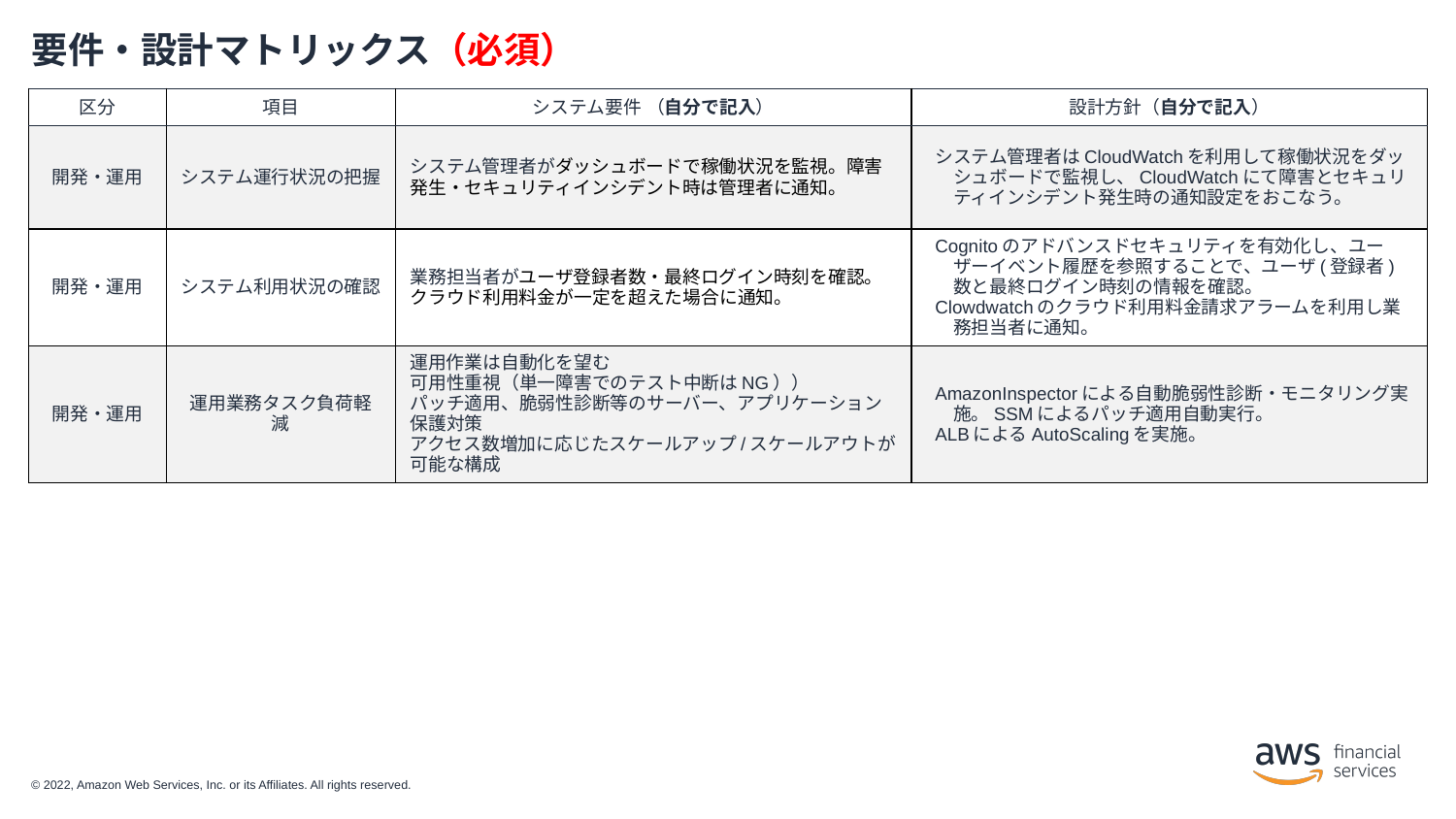

# 要件・設計マトリックス（必須）
| 区分 | 項目 | システム要件 （自分で記入） | 設計方針（自分で記入） |
| --- | --- | --- | --- |
| 開発・運用 | システム運行状況の把握 | システム管理者がダッシュボードで稼働状況を監視。障害発生・セキュリティインシデント時は管理者に通知。 | システム管理者はCloudWatchを利用して稼働状況をダッシュボードで監視し、CloudWatchにて障害とセキュリティインシデント発生時の通知設定をおこなう。 |
| 開発・運用 | システム利用状況の確認 | 業務担当者がユーザ登録者数・最終ログイン時刻を確認。 クラウド利用料金が一定を超えた場合に通知。 | Cognitoのアドバンスドセキュリティを有効化し、ユーザーイベント履歴を参照することで、ユーザ(登録者)数と最終ログイン時刻の情報を確認。 Clowdwatchのクラウド利用料金請求アラームを利用し業務担当者に通知。 |
| 開発・運用 | 運用業務タスク負荷軽減 | 運用作業は自動化を望む 可用性重視（単一障害でのテスト中断はNG）） パッチ適用、脆弱性診断等のサーバー、アプリケーション保護対策 アクセス数増加に応じたスケールアップ/スケールアウトが可能な構成 | AmazonInspectorによる自動脆弱性診断・モニタリング実施。SSMによるパッチ適用自動実行。 ALBによるAutoScalingを実施。 |
| 区分 | 項目 | システム要件 （自分で記入） | 設計方針（自分で記入） |
| --- | --- | --- | --- |
| 開発・運用 | システム運行状況の把握 | システム管理者がダッシュボードで稼働状況を監視。障害発生・セキュリティインシデント時は管理者に通知。 | システム管理者はCloudWatchを利用して稼働状況をダッシュボードで監視し、CloudWatchにて障害とセキュリティインシデント発生時の通知設定をおこなう。 |
| 開発・運用 | システム利用状況の確認 | 業務担当者がユーザ登録者数・最終ログイン時刻を確認。 | CloudWatchのダッシュボード利用 |
| 開発・運用 | 運用業務タスク負荷軽減 | 運用作業は自動化を望む 可用性重視（単一障害でのテスト中断はNG）） パッチ適用、脆弱性診断等のサーバー、アプリケーション保護対策 アクセス数増加に応じたスケールアップ/スケールアウトが可能な構成 | AmazonInspectorによる自動脆弱性診断・モニタリング実施 SSMによるパッチ適用自動実行 ELBによるAutoScalingを実施 |